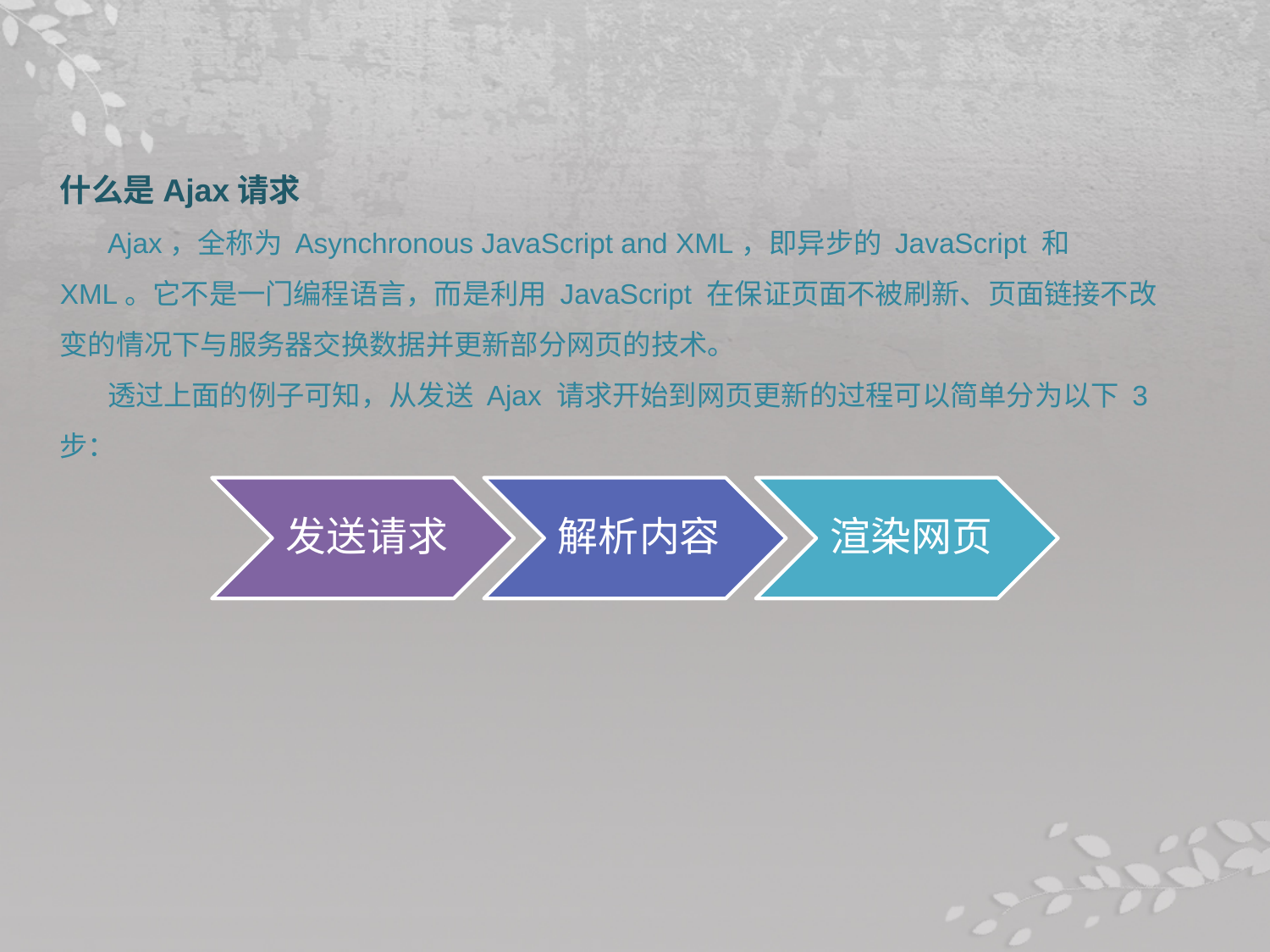

什么是Ajax请求
Ajax，全称为 Asynchronous JavaScript and XML，即异步的 JavaScript 和 XML。它不是一门编程语言，而是利用 JavaScript 在保证页面不被刷新、页面链接不改变的情况下与服务器交换数据并更新部分网页的技术。
透过上面的例子可知，从发送 Ajax 请求开始到网页更新的过程可以简单分为以下 3 步：
发送请求
解析内容
渲染网页